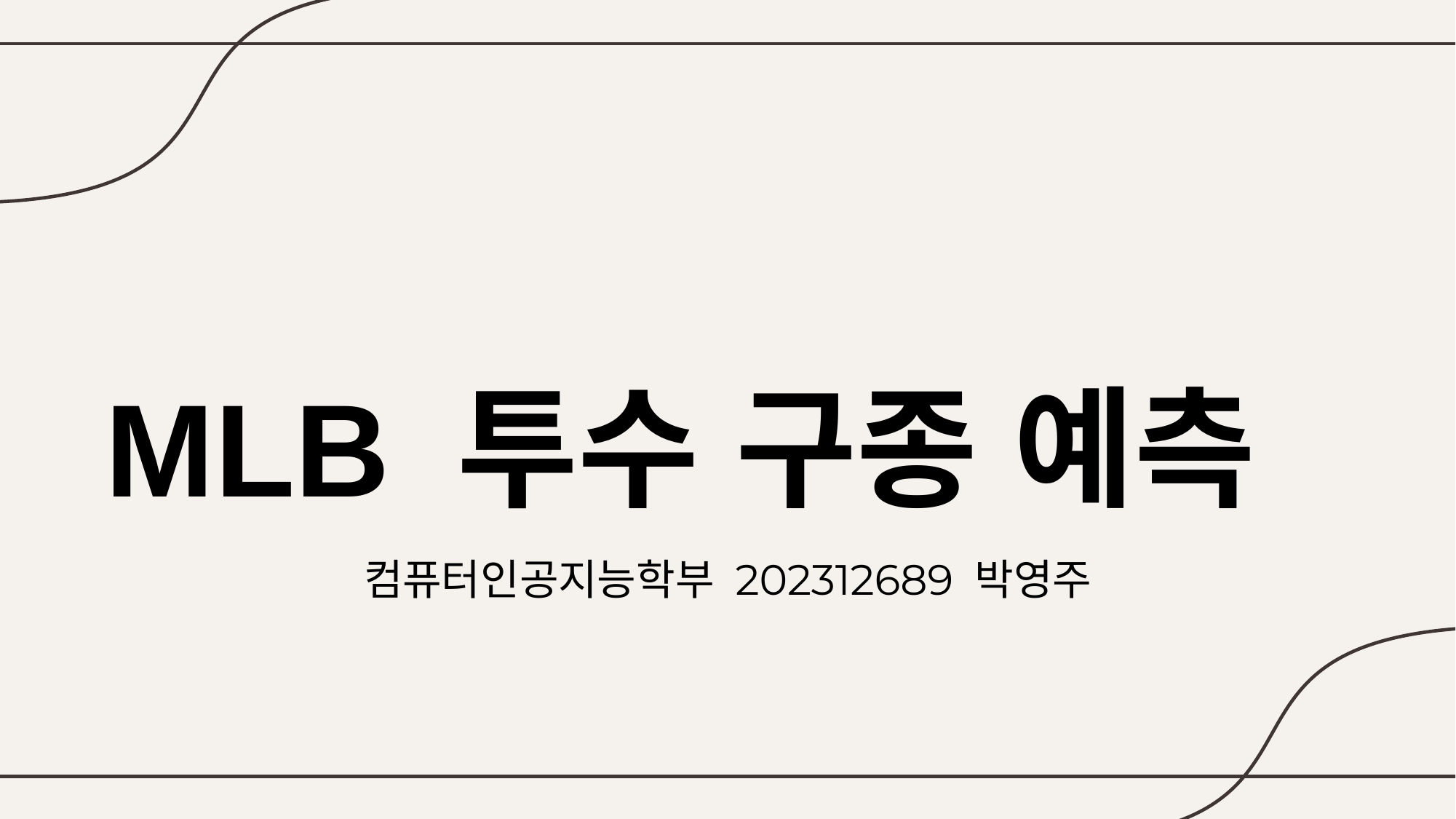

# MLB 투수 구종 예측
컴퓨터인공지능학부 202312689 박영주